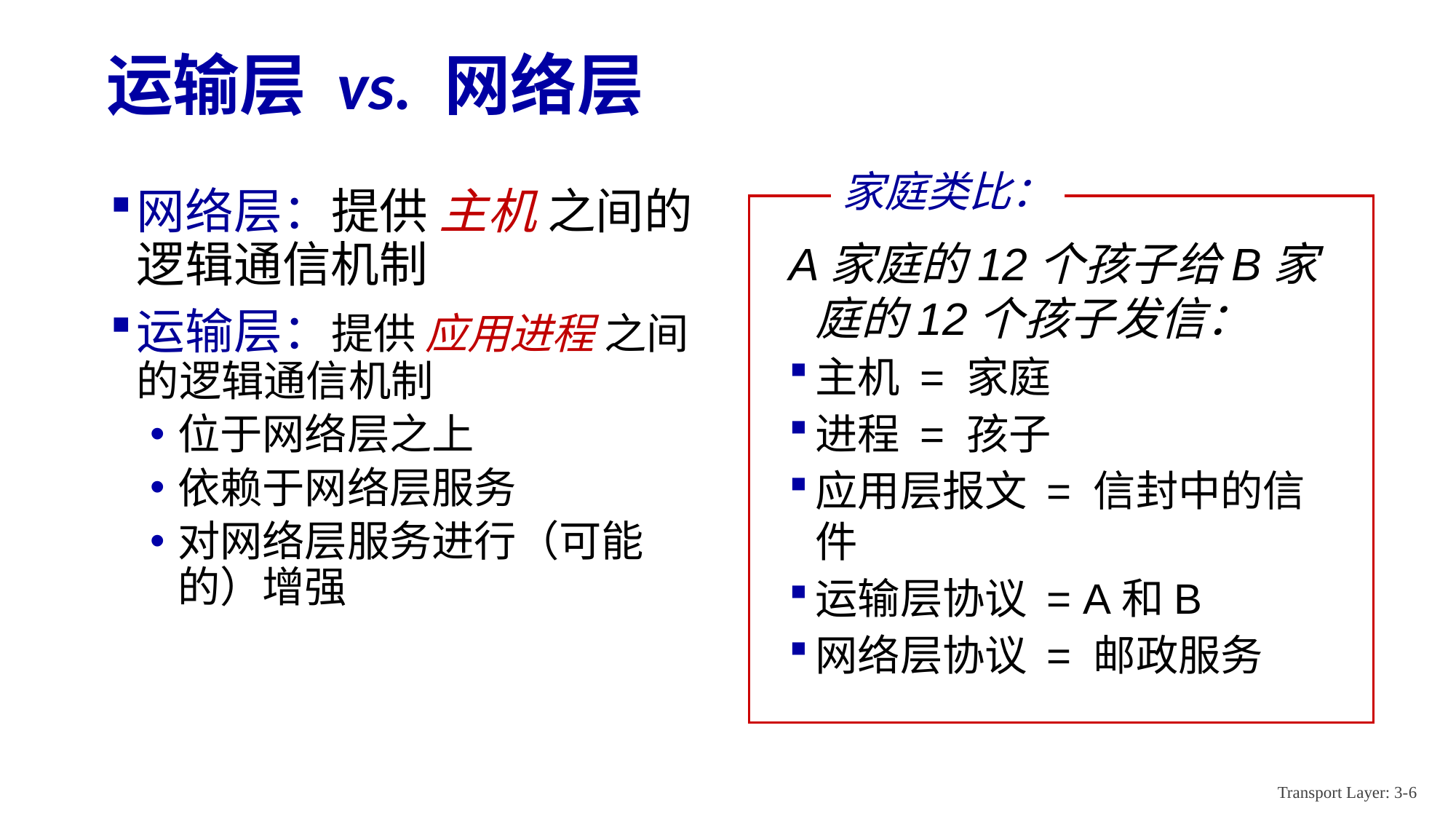

# 运输层 vs. 网络层

家庭类比：

A家庭的12个孩子给B家庭的12个孩子发信：
主机 = 家庭
进程 = 孩子
应用层报文 = 信封中的信件
运输层协议 = A和B
网络层协议 = 邮政服务

网络层：提供 主机 之间的逻辑通信机制
运输层：提供 应用进程 之间的逻辑通信机制
位于网络层之上
依赖于网络层服务
对网络层服务进行（可能的）增强
Transport Layer: 3-6